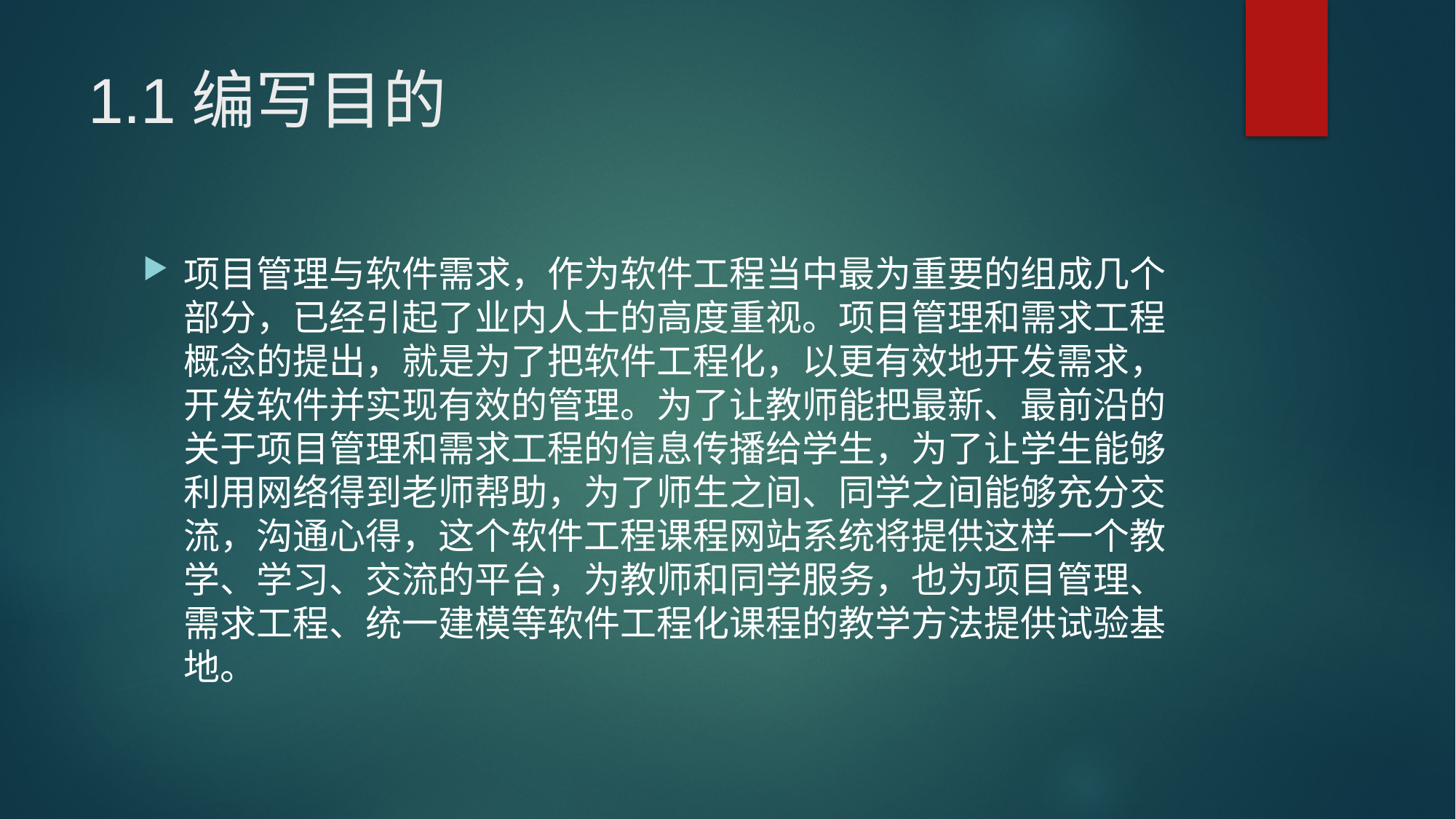

# 1.1编写目的
项目管理与软件需求，作为软件工程当中最为重要的组成几个部分，已经引起了业内人士的高度重视。项目管理和需求工程概念的提出，就是为了把软件工程化，以更有效地开发需求，开发软件并实现有效的管理。为了让教师能把最新、最前沿的关于项目管理和需求工程的信息传播给学生，为了让学生能够利用网络得到老师帮助，为了师生之间、同学之间能够充分交流，沟通心得，这个软件工程课程网站系统将提供这样一个教学、学习、交流的平台，为教师和同学服务，也为项目管理、需求工程、统一建模等软件工程化课程的教学方法提供试验基地。